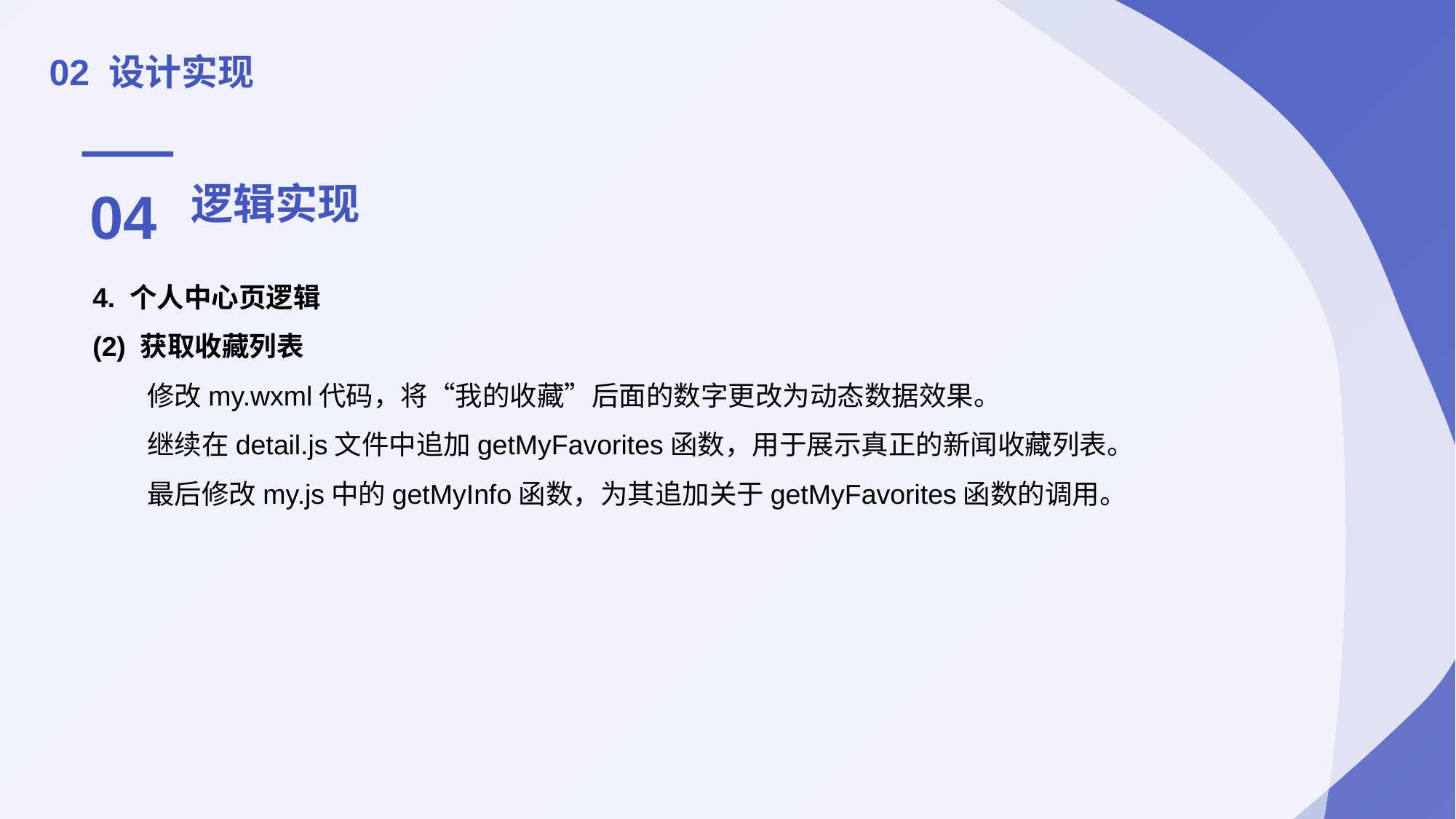

02 设计实现
04

逻辑实现
4. 个人中心页逻辑
(2) 获取收藏列表
修改my.wxml代码，将“我的收藏”后面的数字更改为动态数据效果。
继续在detail.js文件中追加getMyFavorites函数，用于展示真正的新闻收藏列表。
最后修改my.js中的getMyInfo函数，为其追加关于getMyFavorites函数的调用。